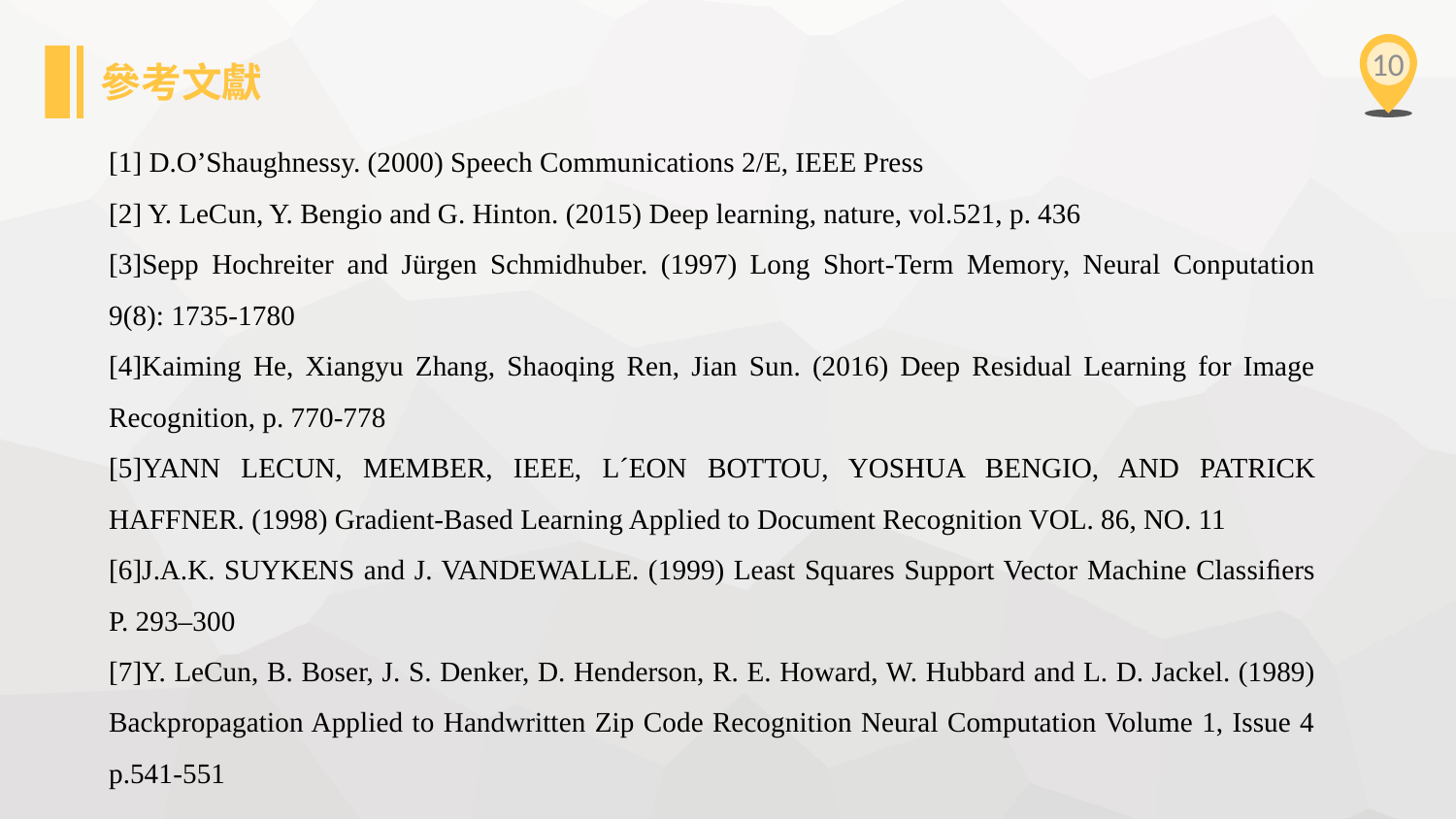

10

參考文獻
[1] D.O’Shaughnessy. (2000) Speech Communications 2/E, IEEE Press
[2] Y. LeCun, Y. Bengio and G. Hinton. (2015) Deep learning, nature, vol.521, p. 436
[3]Sepp Hochreiter and Jürgen Schmidhuber. (1997) Long Short-Term Memory, Neural Conputation 9(8): 1735-1780
[4]Kaiming He, Xiangyu Zhang, Shaoqing Ren, Jian Sun. (2016) Deep Residual Learning for Image Recognition, p. 770-778
[5]YANN LECUN, MEMBER, IEEE, L´EON BOTTOU, YOSHUA BENGIO, AND PATRICK HAFFNER. (1998) Gradient-Based Learning Applied to Document Recognition VOL. 86, NO. 11
[6]J.A.K. SUYKENS and J. VANDEWALLE. (1999) Least Squares Support Vector Machine Classiﬁers P. 293–300
[7]Y. LeCun, B. Boser, J. S. Denker, D. Henderson, R. E. Howard, W. Hubbard and L. D. Jackel. (1989) Backpropagation Applied to Handwritten Zip Code Recognition Neural Computation Volume 1, Issue 4 p.541-551